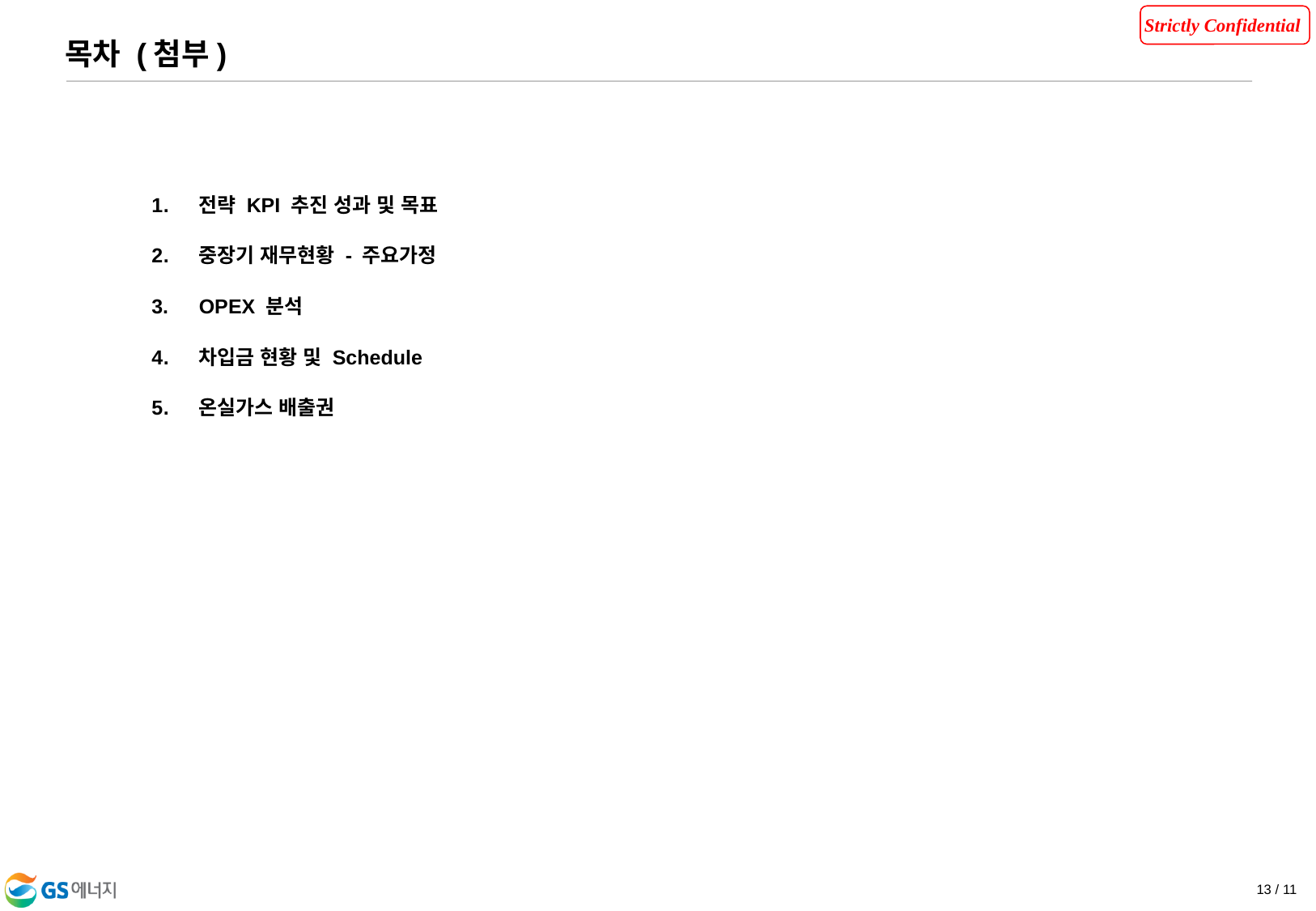

목차 (첨부)
전략 KPI 추진 성과 및 목표
중장기 재무현황 - 주요가정
OPEX 분석
차입금 현황 및 Schedule
온실가스 배출권